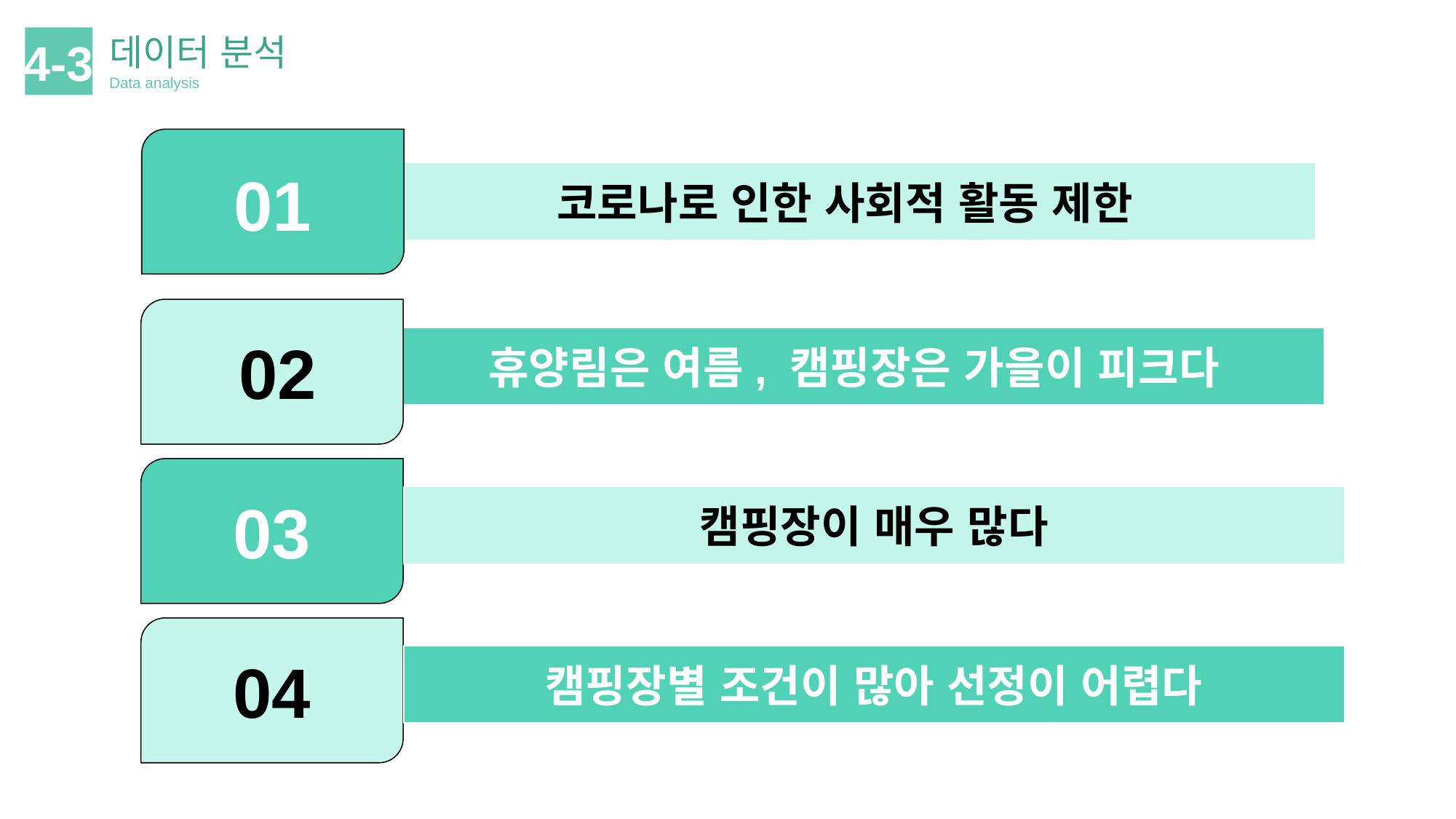

데이터 분석
Data analysis

4-3

01
코로나로 인한 사회적 활동 제한

02
휴양림은 여름, 캠핑장은 가을이 피크다
02
03
캠핑장이 매우 많다
04
캠핑장별 조건이 많아 선정이 어렵다